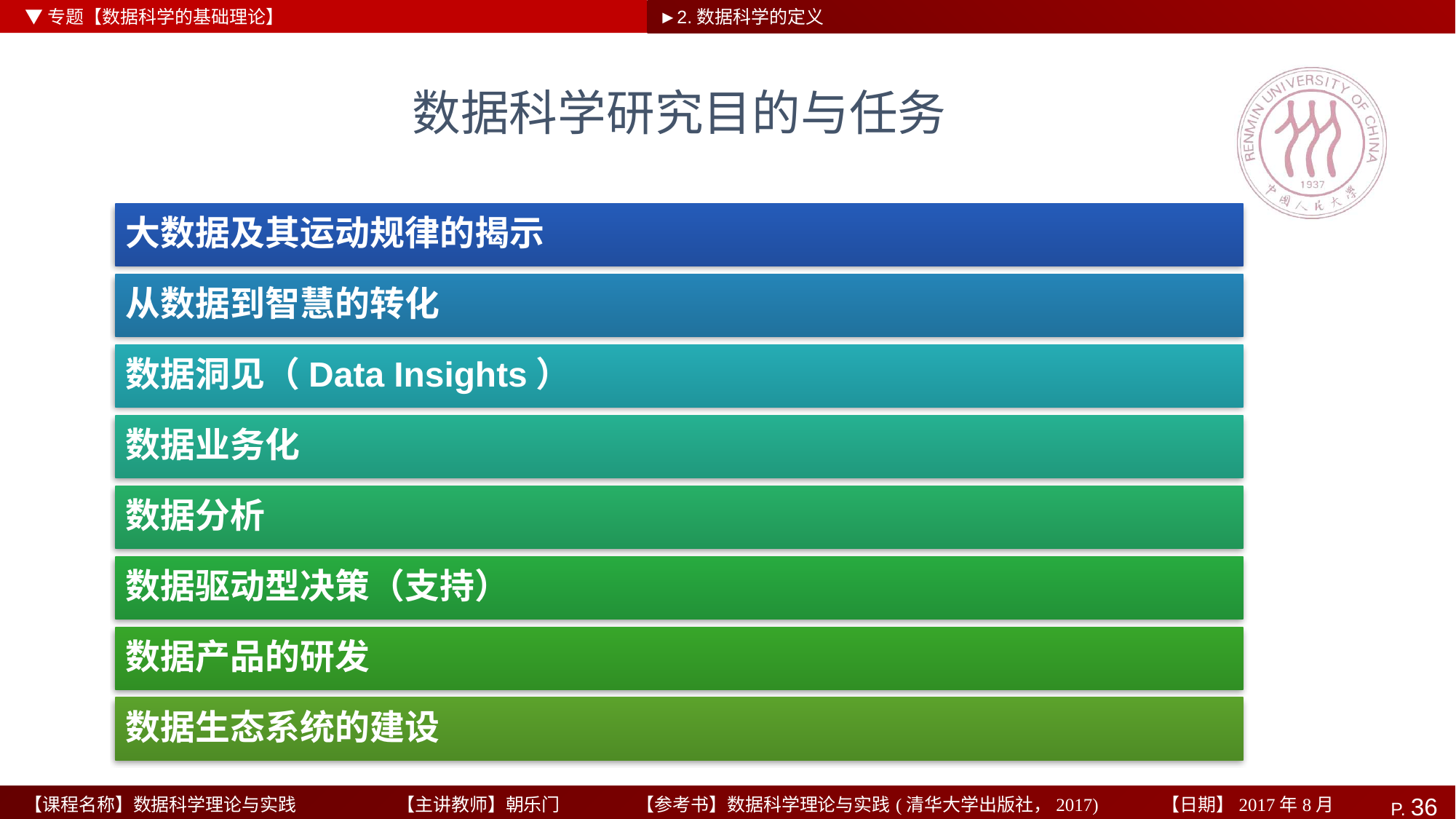

▼专题【数据科学的基础理论】

►2.数据科学的定义
# 数据科学研究目的与任务
大数据及其运动规律的揭示
从数据到智慧的转化
数据洞见（Data Insights）
数据业务化
数据分析
数据驱动型决策（支持）
数据产品的研发
数据生态系统的建设